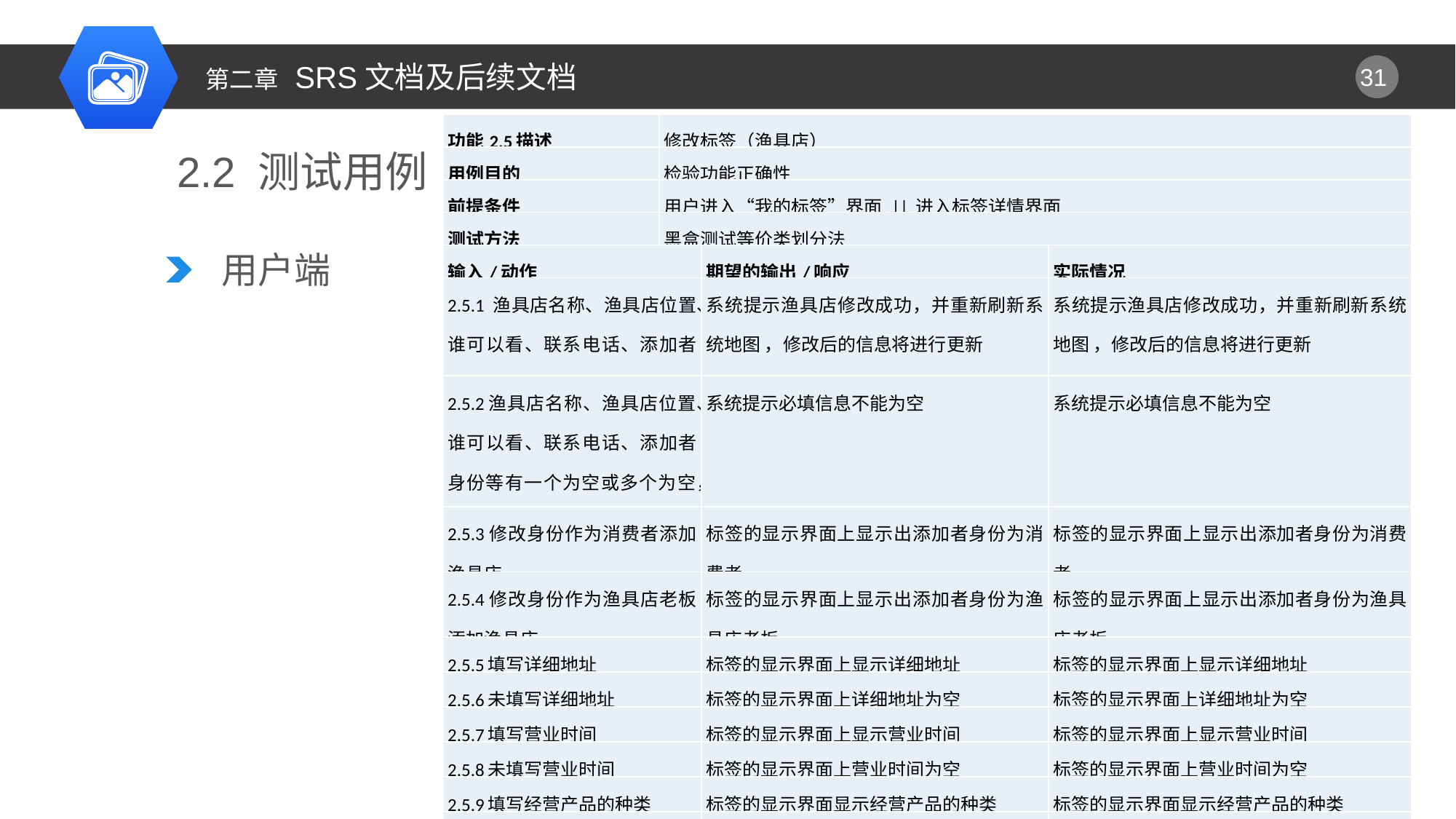

第二章  SRS文档及后续文档
| 功能2.5描述 | 修改标签（渔具店） |  |  |
| --- | --- | --- | --- |
| 用例目的 | 检验功能正确性 |  |  |
| 前提条件 | 用户进入“我的标签”界面 || 进入标签详情界面 |  |  |
| 测试方法 | 黑盒测试等价类划分法 |  |  |
| 输入/动作 |  | 期望的输出/响应 | 实际情况 |
| 2.5.1 渔具店名称、渔具店位置、谁可以看、联系电话、添加者身份等不为空，点击提交 |  | 系统提示渔具店修改成功，并重新刷新系统地图 ，修改后的信息将进行更新 | 系统提示渔具店修改成功，并重新刷新系统地图 ，修改后的信息将进行更新 |
| 2.5.2渔具店名称、渔具店位置、谁可以看、联系电话、添加者身份等有一个为空或多个为空，点击提交 |  | 系统提示必填信息不能为空 | 系统提示必填信息不能为空 |
| 2.5.3修改身份作为消费者添加渔具店 |  | 标签的显示界面上显示出添加者身份为消费者 | 标签的显示界面上显示出添加者身份为消费者 |
| 2.5.4修改身份作为渔具店老板添加渔具店 |  | 标签的显示界面上显示出添加者身份为渔具店老板 | 标签的显示界面上显示出添加者身份为渔具店老板 |
| 2.5.5填写详细地址 |  | 标签的显示界面上显示详细地址 | 标签的显示界面上显示详细地址 |
| 2.5.6未填写详细地址 |  | 标签的显示界面上详细地址为空 | 标签的显示界面上详细地址为空 |
| 2.5.7填写营业时间 |  | 标签的显示界面上显示营业时间 | 标签的显示界面上显示营业时间 |
| 2.5.8未填写营业时间 |  | 标签的显示界面上营业时间为空 | 标签的显示界面上营业时间为空 |
| 2.5.9填写经营产品的种类 |  | 标签的显示界面显示经营产品的种类 | 标签的显示界面显示经营产品的种类 |
| 2.5.10未填写经营产品的种类 |  | 标签的显示界面上经营产品的种类为空 | 标签的显示界面上经营产品的种类为空 |
2.2 测试用例
用户端